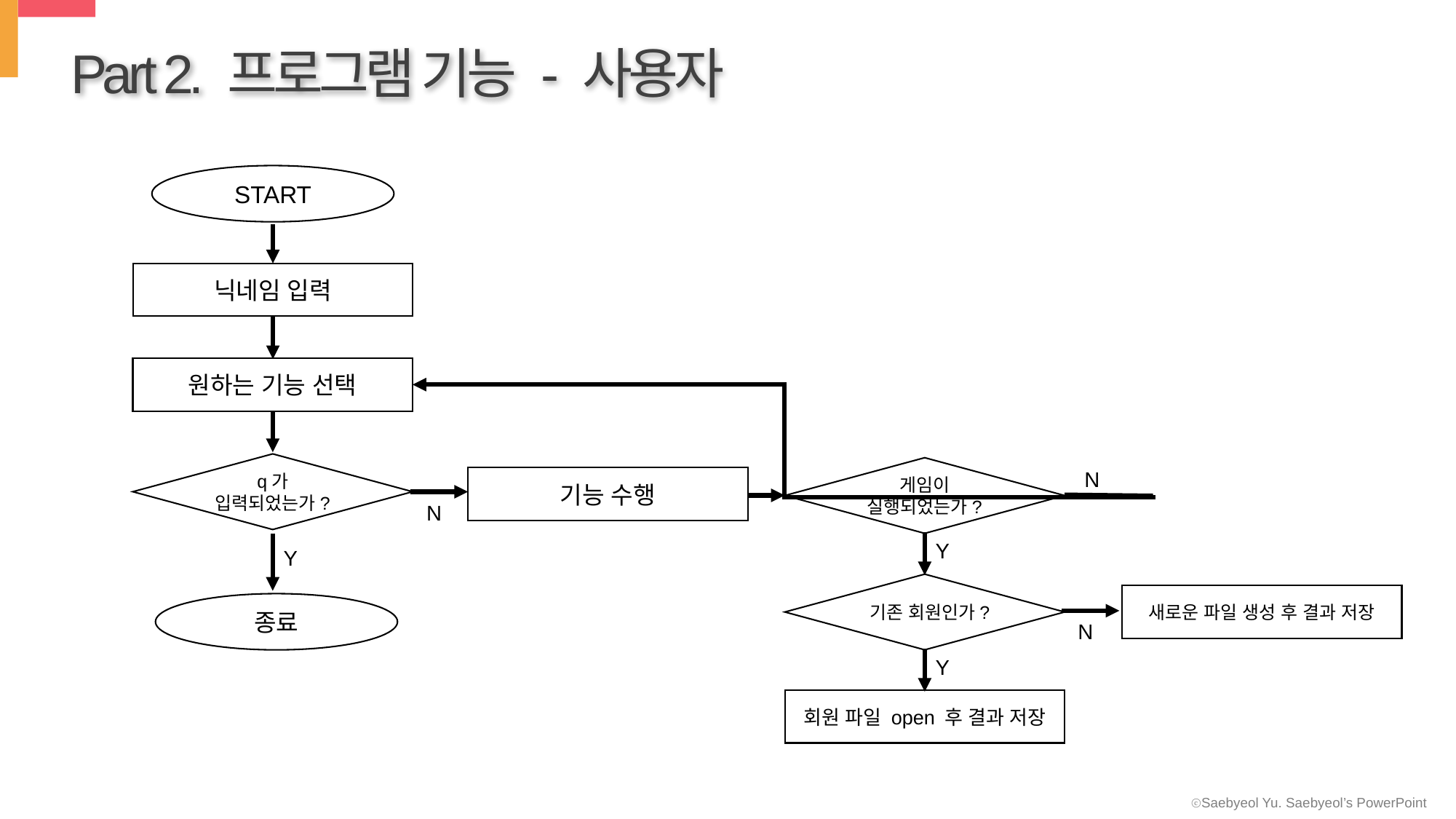

Part 2. 프로그램 기능 - 사용자
START
닉네임 입력
원하는 기능 선택
q가
입력되었는가?
게임이
실행되었는가?
N
기능 수행
N
Y
Y
기존 회원인가?
새로운 파일 생성 후 결과 저장
종료
N
Y
회원 파일 open 후 결과 저장